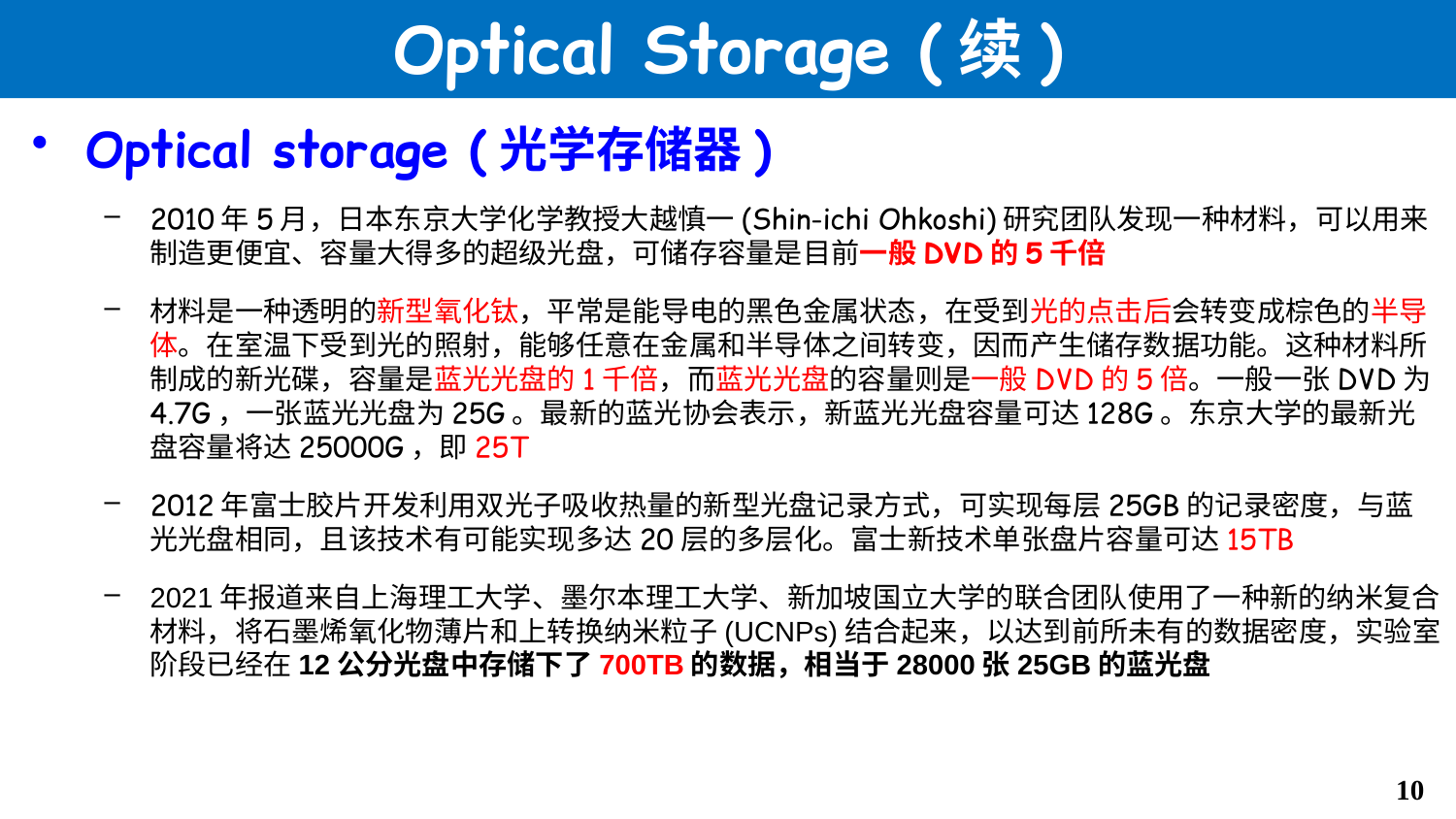

# Optical Storage (续)
Optical storage (光学存储器)
2010年5月，日本东京大学化学教授大越慎一(Shin-ichi Ohkoshi)研究团队发现一种材料，可以用来制造更便宜、容量大得多的超级光盘，可储存容量是目前一般DVD的5千倍
材料是一种透明的新型氧化钛，平常是能导电的黑色金属状态，在受到光的点击后会转变成棕色的半导体。在室温下受到光的照射，能够任意在金属和半导体之间转变，因而产生储存数据功能。这种材料所制成的新光碟，容量是蓝光光盘的1千倍，而蓝光光盘的容量则是一般DVD的5倍。一般一张DVD为4.7G，一张蓝光光盘为25G。最新的蓝光协会表示，新蓝光光盘容量可达128G。东京大学的最新光盘容量将达25000G，即25T
2012年富士胶片开发利用双光子吸收热量的新型光盘记录方式，可实现每层25GB的记录密度，与蓝光光盘相同，且该技术有可能实现多达20层的多层化。富士新技术单张盘片容量可达15TB
2021年报道来自上海理工大学、墨尔本理工大学、新加坡国立大学的联合团队使用了一种新的纳米复合材料，将石墨烯氧化物薄片和上转换纳米粒子(UCNPs)结合起来，以达到前所未有的数据密度，实验室阶段已经在12公分光盘中存储下了700TB的数据，相当于28000张25GB的蓝光盘